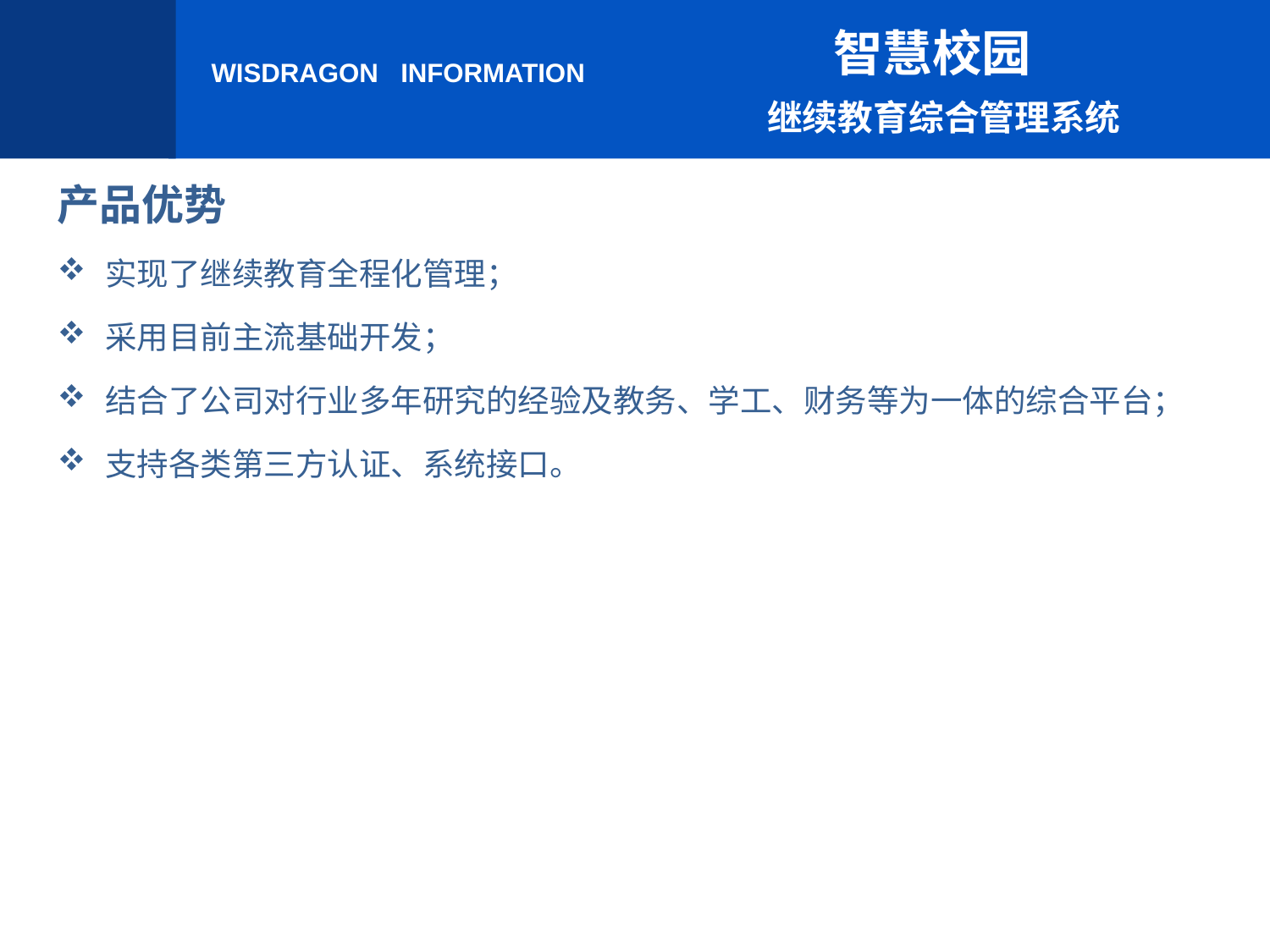

智慧校园
 继续教育综合管理系统
产品优势
实现了继续教育全程化管理；
采用目前主流基础开发；
结合了公司对行业多年研究的经验及教务、学工、财务等为一体的综合平台；
支持各类第三方认证、系统接口。